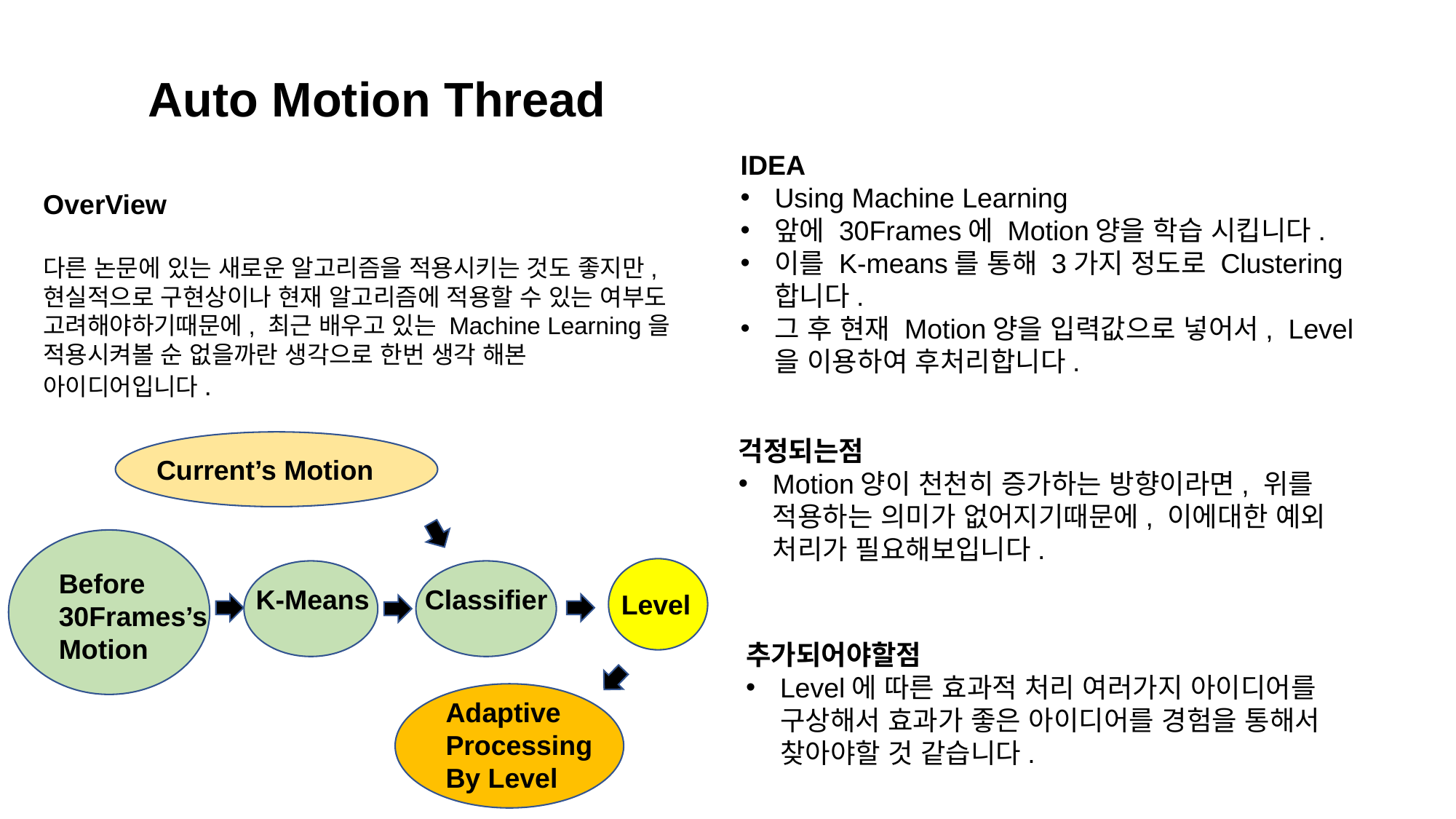

Auto Motion Thread
IDEA
Using Machine Learning
앞에 30Frames에 Motion양을 학습 시킵니다.
이를 K-means를 통해 3가지 정도로 Clustering합니다.
그 후 현재 Motion양을 입력값으로 넣어서,  Level을 이용하여 후처리합니다.
OverView

다른 논문에 있는 새로운 알고리즘을 적용시키는 것도 좋지만, 현실적으로 구현상이나 현재 알고리즘에 적용할 수 있는 여부도 고려해야하기때문에, 최근 배우고 있는 Machine Learning을 적용시켜볼 순 없을까란 생각으로 한번 생각 해본 아이디어입니다.
걱정되는점
Motion양이 천천히 증가하는 방향이라면, 위를 적용하는 의미가 없어지기때문에, 이에대한 예외 처리가 필요해보입니다.

Current’s Motion

Before
30Frames’s
Motion

K-Means
Classifier
Level

추가되어야할점
Level에 따른 효과적 처리 여러가지 아이디어를 구상해서 효과가 좋은 아이디어를 경험을 통해서 찾아야할 것 같습니다.

Adaptive
Processing
By Level